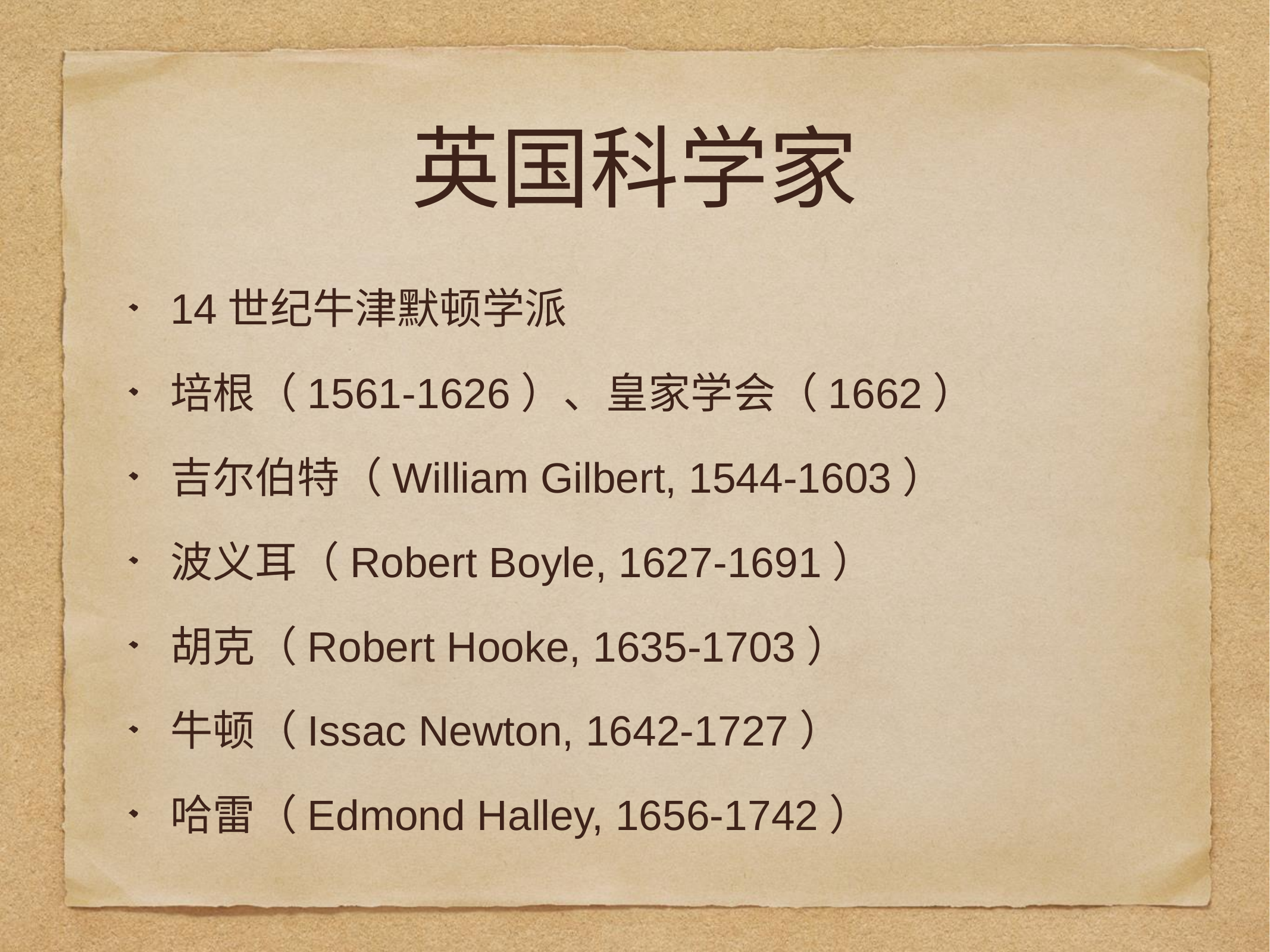

# 英国科学家
14世纪牛津默顿学派
培根（1561-1626）、皇家学会（1662）
吉尔伯特（William Gilbert, 1544-1603）
波义耳（Robert Boyle, 1627-1691）
胡克（Robert Hooke, 1635-1703）
牛顿（Issac Newton, 1642-1727）
哈雷（Edmond Halley, 1656-1742）